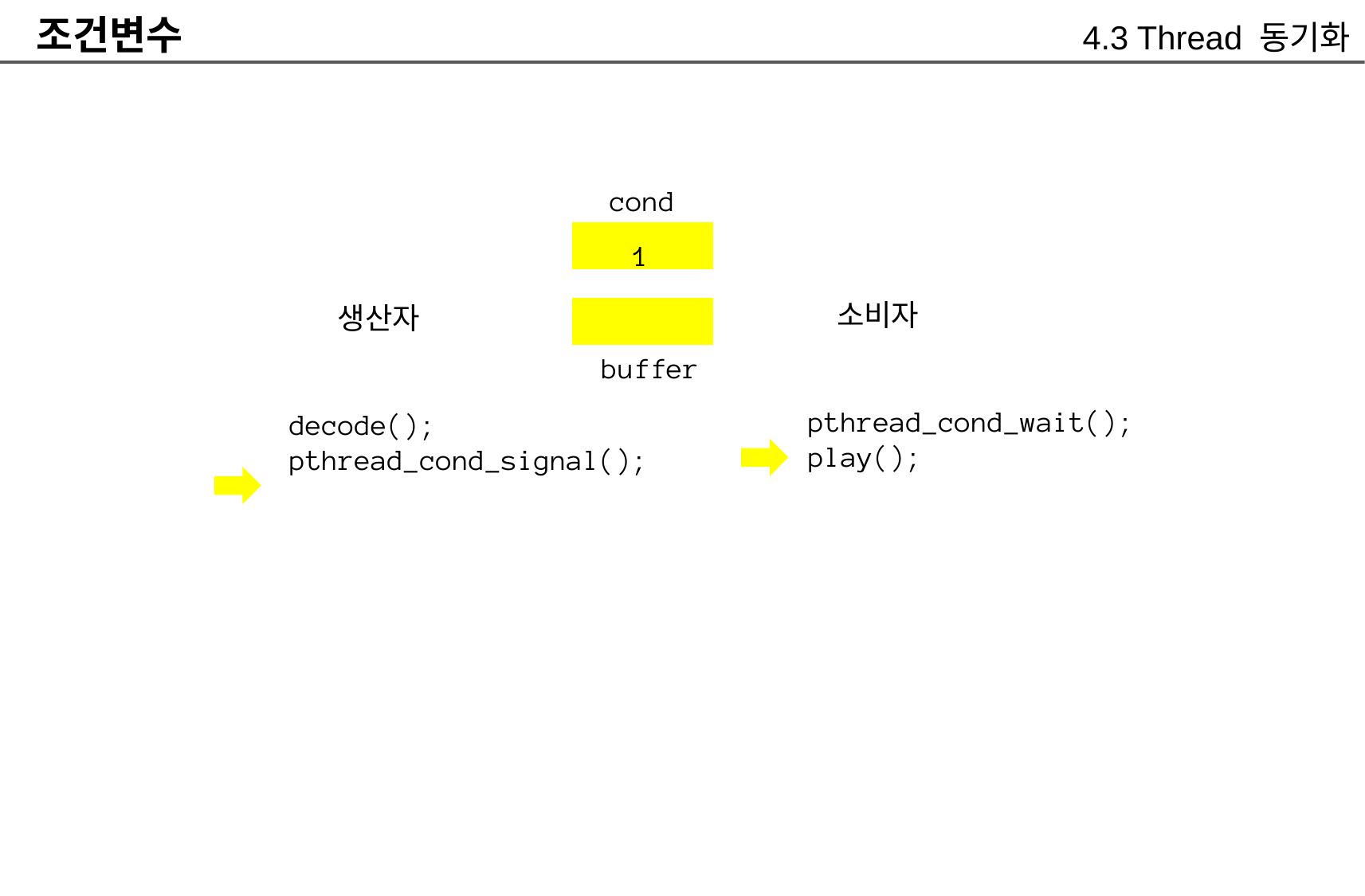

조건변수
4.3 Thread 동기화

			cond

				1

	생산자

		buffer

decode();
pthread_cond_signal();

	소비자

pthread_cond_wait();
play();